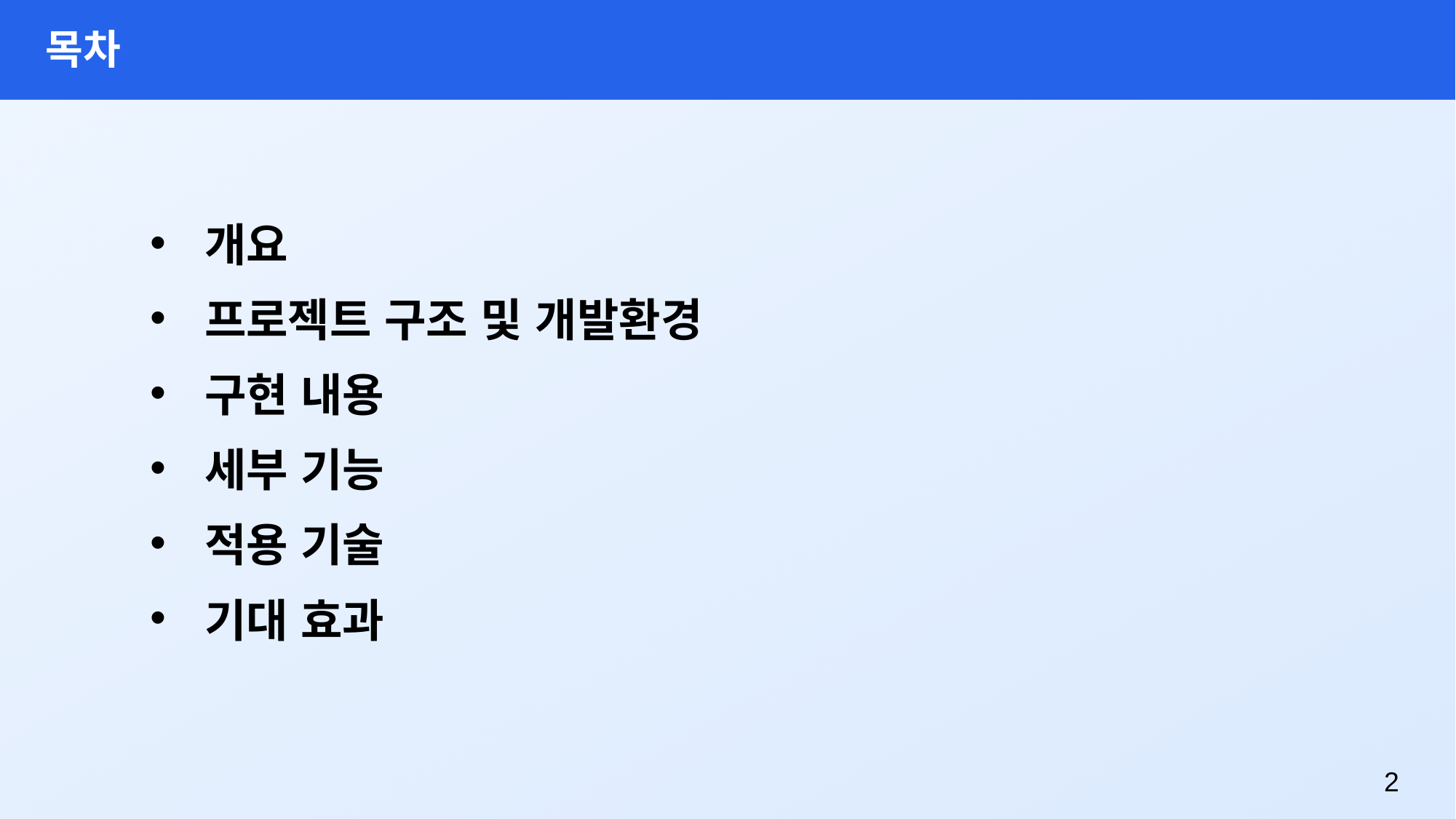

목차

개요
프로젝트 구조 및 개발환경
구현 내용
세부 기능
적용 기술
기대 효과
2